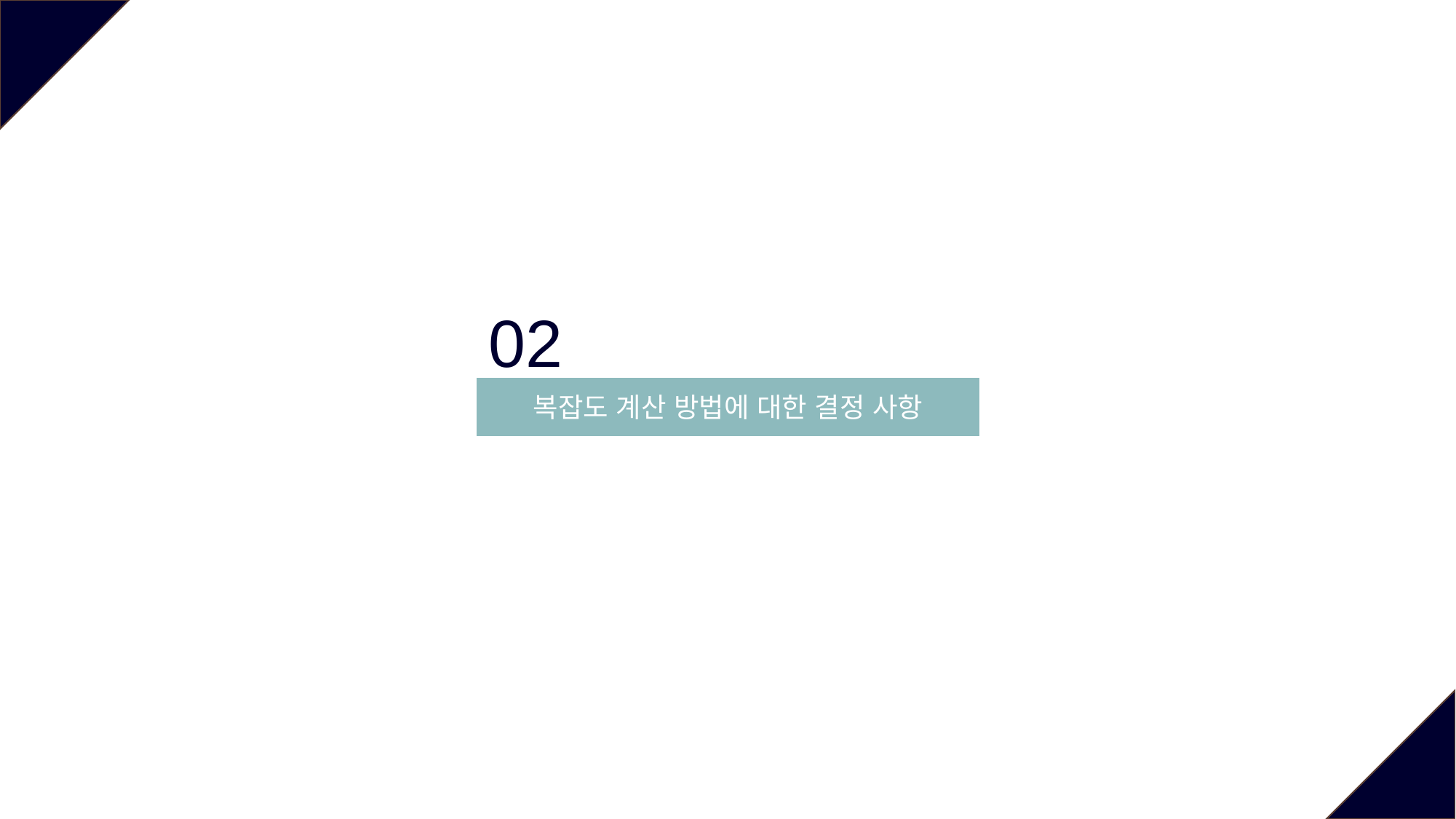

02
복잡도 계산 방법에 대한 결정 사항